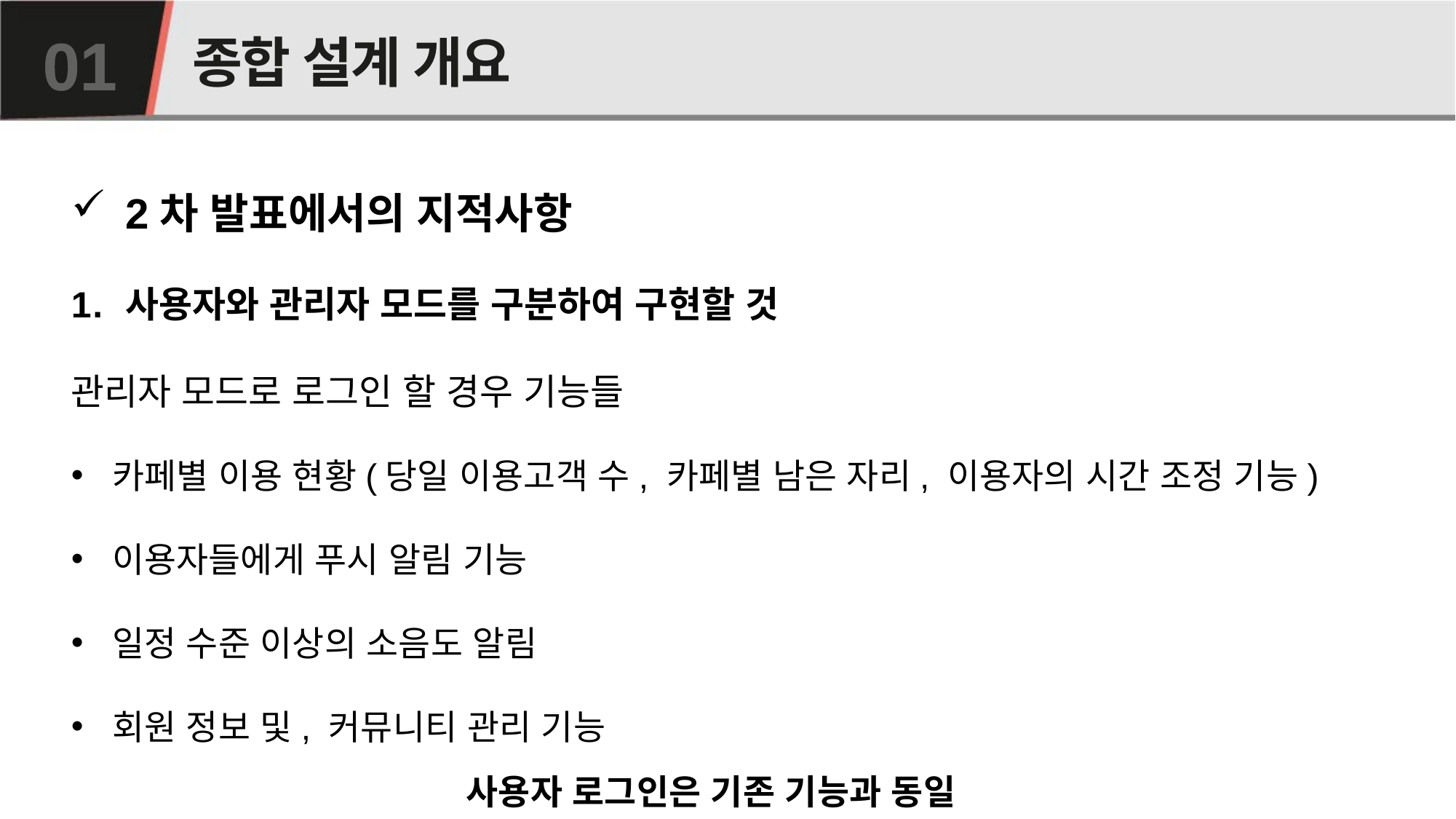

# 종합 설계 개요
01
2차 발표에서의 지적사항
사용자와 관리자 모드를 구분하여 구현할 것
관리자 모드로 로그인 할 경우 기능들
카페별 이용 현황(당일 이용고객 수, 카페별 남은 자리, 이용자의 시간 조정 기능)
이용자들에게 푸시 알림 기능
일정 수준 이상의 소음도 알림
회원 정보 및, 커뮤니티 관리 기능
사용자 로그인은 기존 기능과 동일